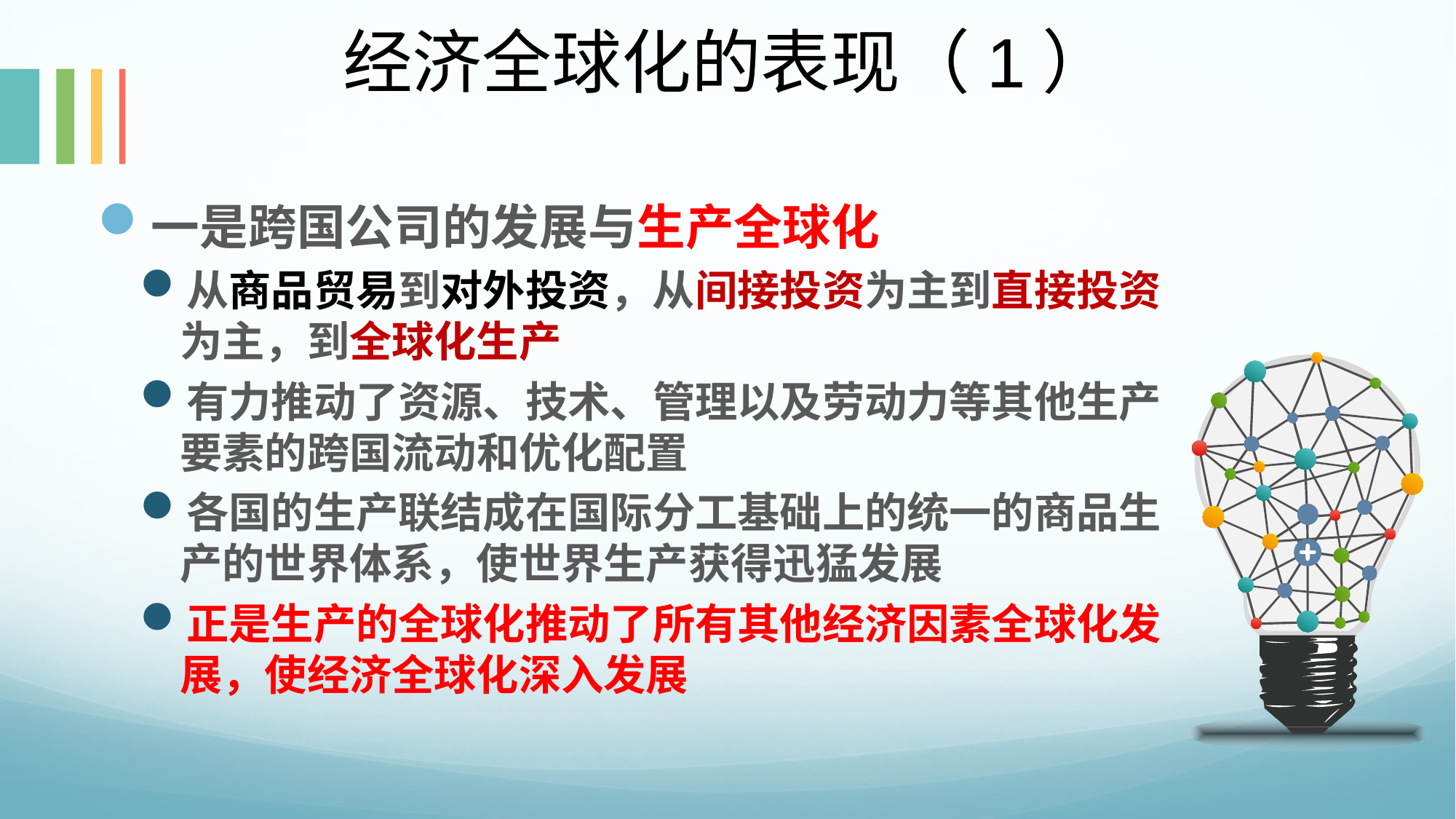

经济全球化的表现（1）

一是跨国公司的发展与生产全球化
从商品贸易到对外投资，从间接投资为主到直接投资为主，到全球化生产
有力推动了资源、技术、管理以及劳动力等其他生产要素的跨国流动和优化配置
各国的生产联结成在国际分工基础上的统一的商品生产的世界体系，使世界生产获得迅猛发展
正是生产的全球化推动了所有其他经济因素全球化发展，使经济全球化深入发展